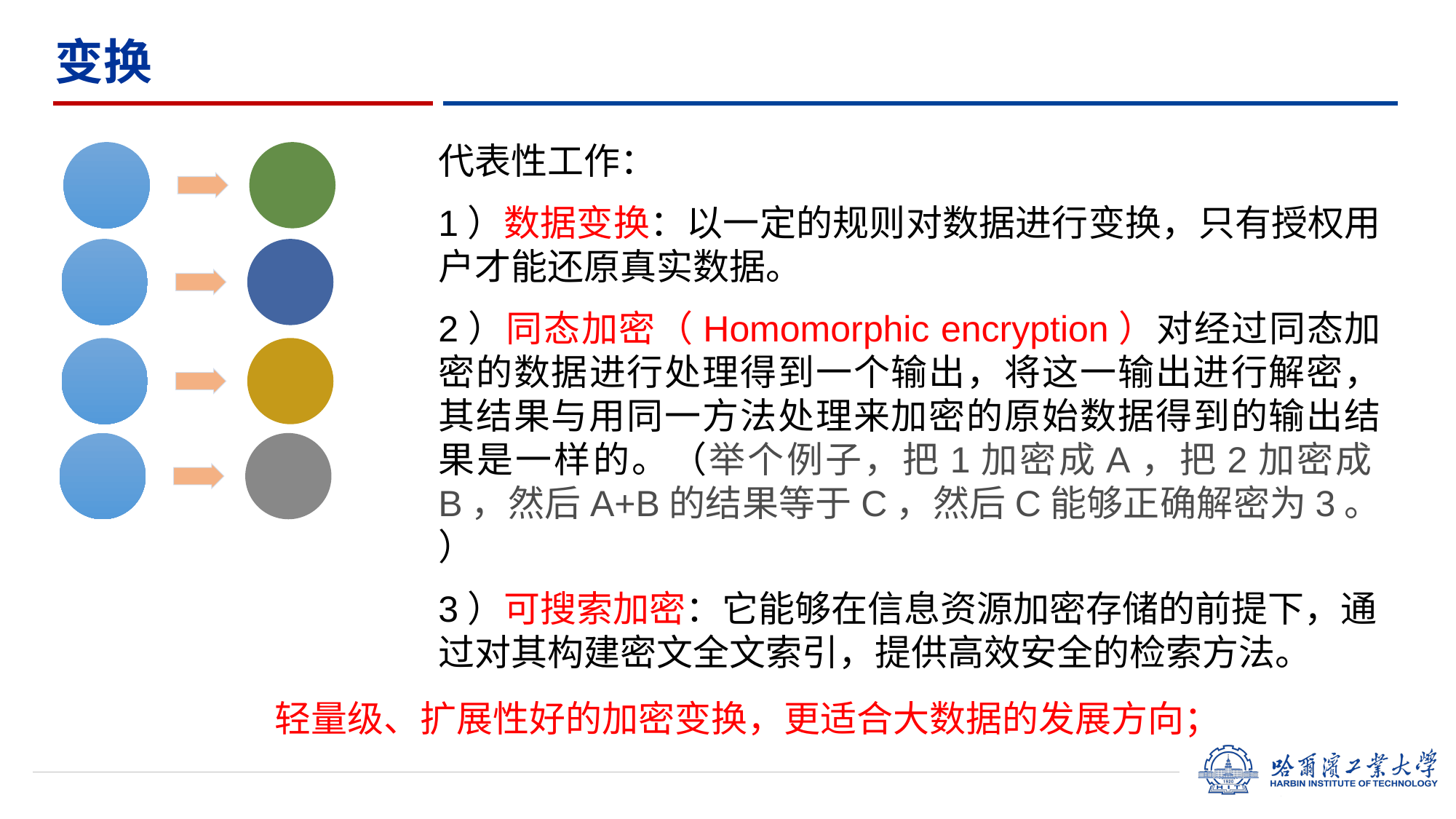

# 变换

代表性工作：
1）数据变换：以一定的规则对数据进行变换，只有授权用户才能还原真实数据。
2）同态加密（Homomorphic encryption）对经过同态加密的数据进行处理得到一个输出，将这一输出进行解密，其结果与用同一方法处理来加密的原始数据得到的输出结果是一样的。（举个例子，把1加密成A，把2加密成B，然后A+B的结果等于C，然后C能够正确解密为3。 ）
3）可搜索加密：它能够在信息资源加密存储的前提下，通过对其构建密文全文索引，提供高效安全的检索方法。

轻量级、扩展性好的加密变换，更适合大数据的发展方向；